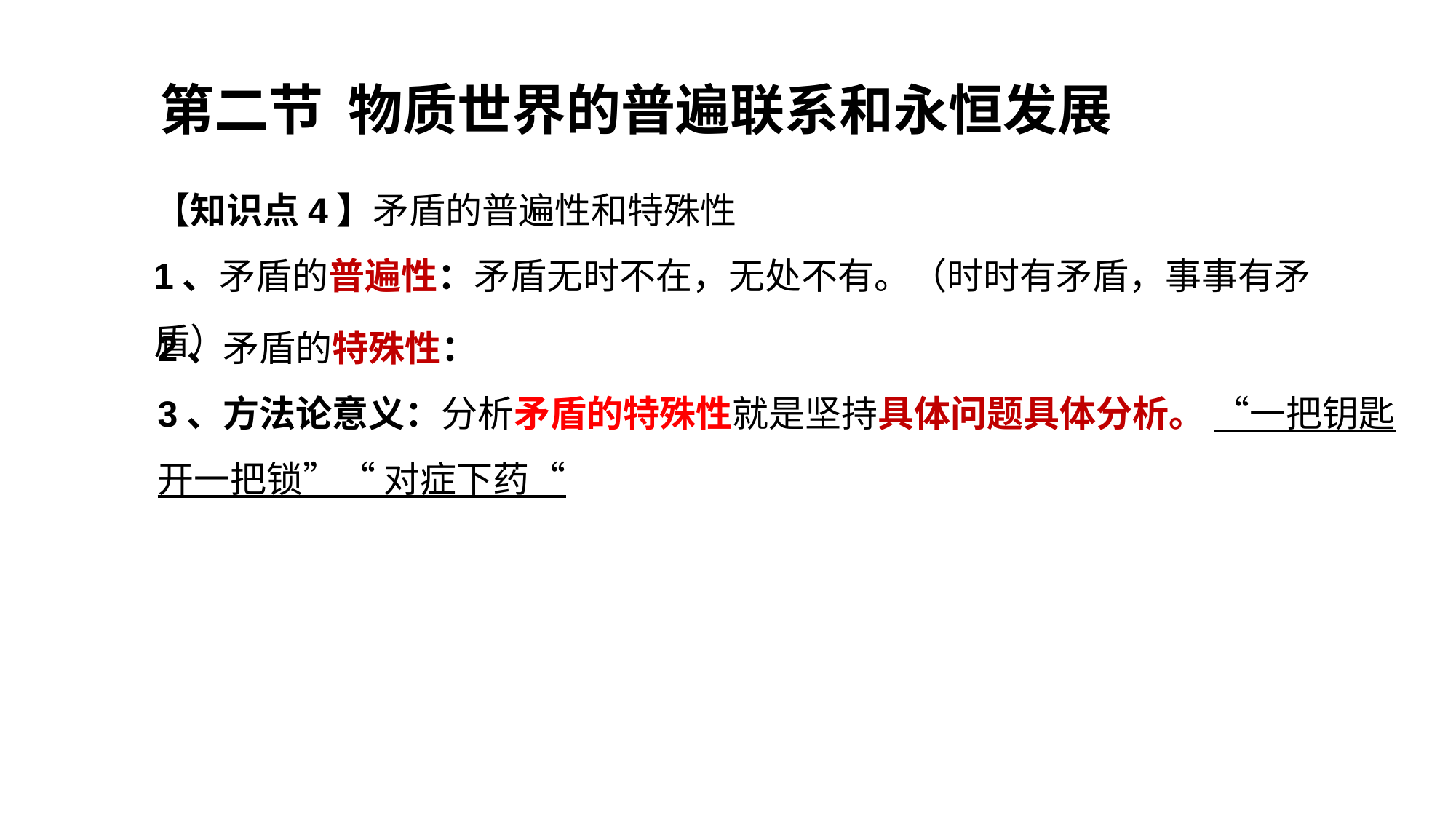

第一章
第二节  物质世界的普遍联系和永恒发展
【知识点4】矛盾的普遍性和特殊性
1、矛盾的普遍性：矛盾无时不在，无处不有。（时时有矛盾，事事有矛盾）

2、矛盾的特殊性：
3、方法论意义：分析矛盾的特殊性就是坚持具体问题具体分析。 “一把钥匙开一把锁”“ 对症下药“